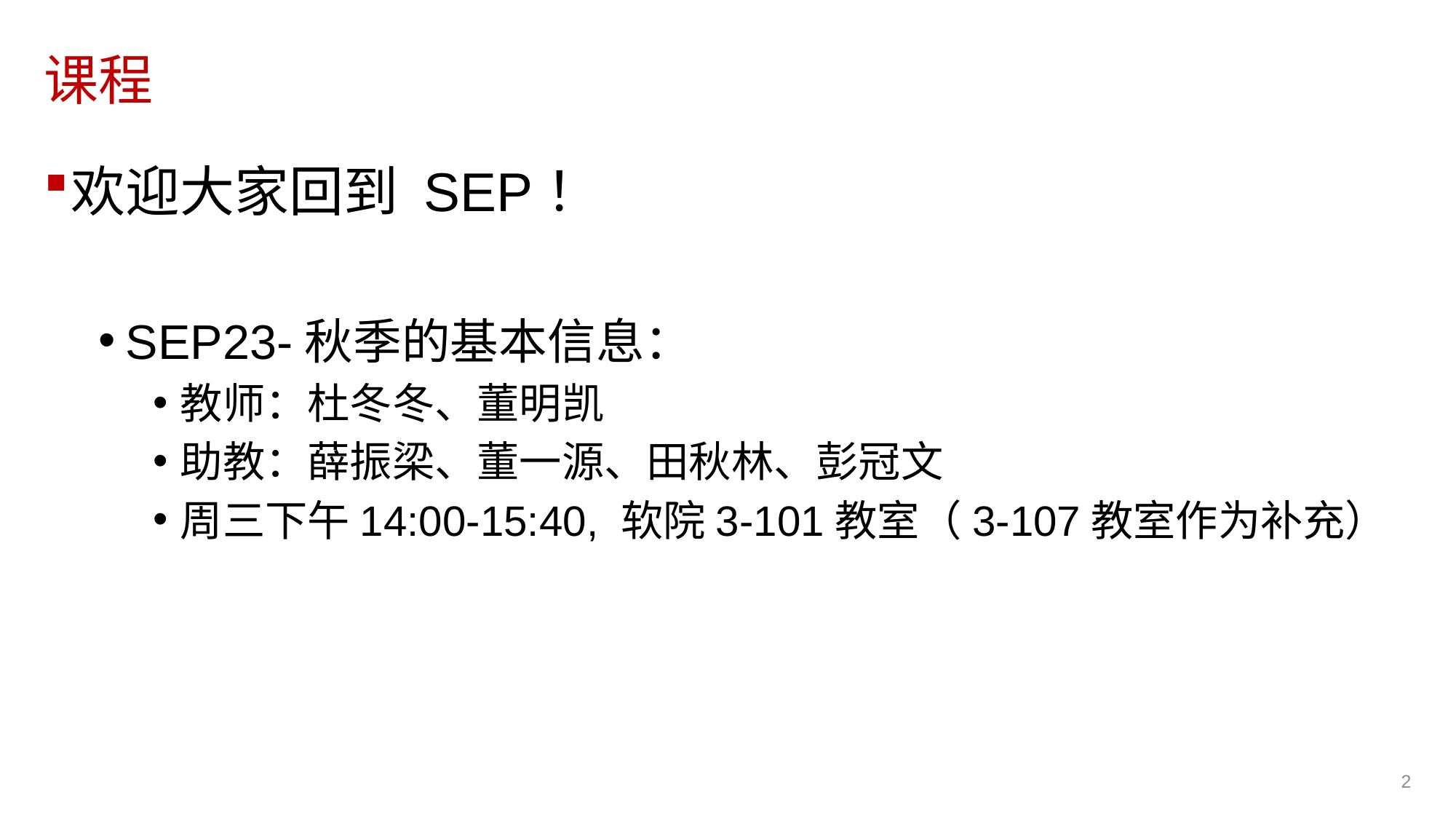

# 课程
欢迎大家回到 SEP！

SEP23-秋季的基本信息：
教师：杜冬冬、董明凯
助教：薛振梁、董一源、田秋林、彭冠文
周三下午14:00-15:40, 软院3-101教室（3-107教室作为补充）
2